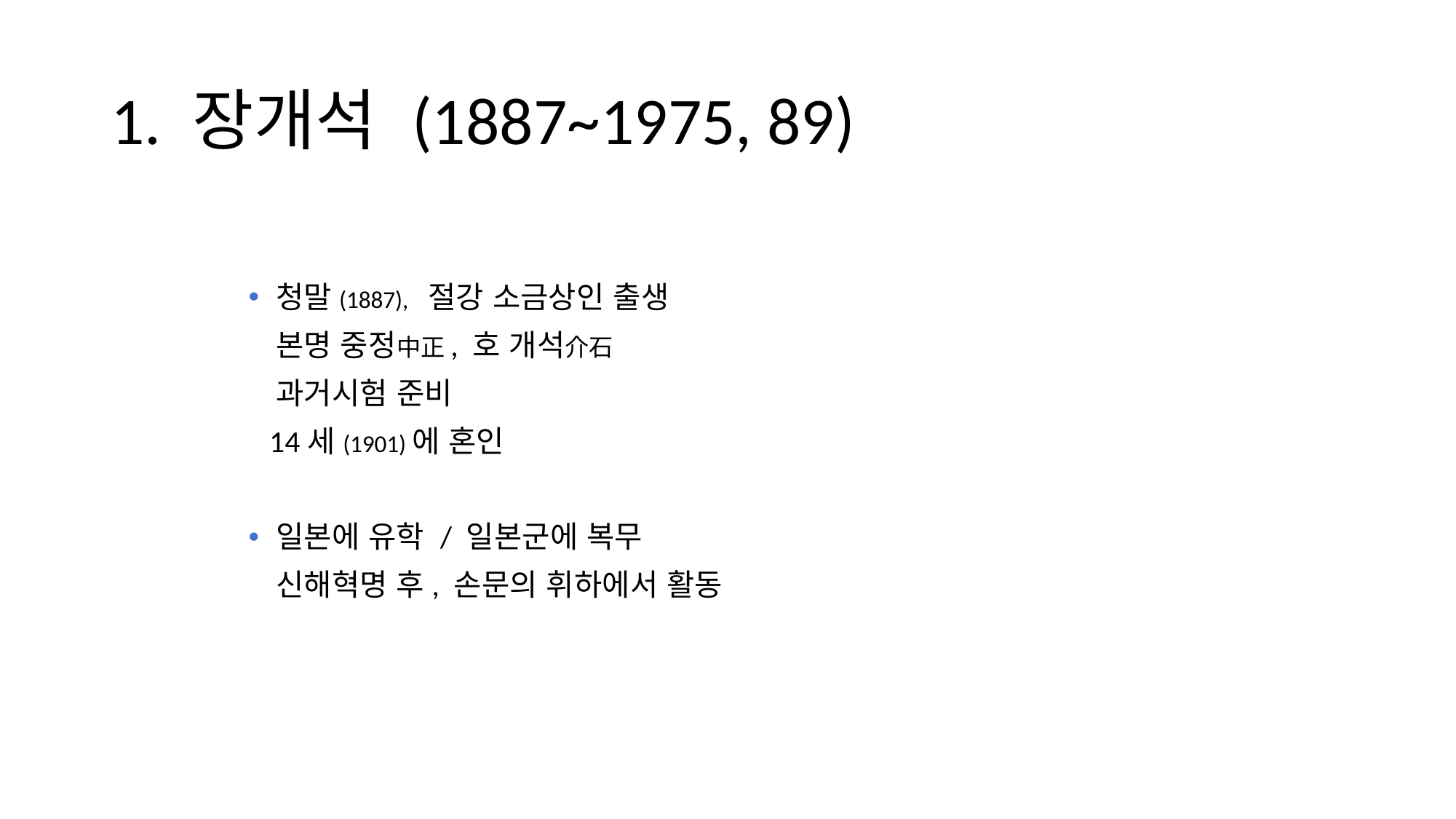

# 1. 장개석 (1887~1975, 89)

청말(1887),  절강 소금상인 출생
 	본명 중정中正, 호 개석介石
	과거시험 준비
   14세(1901)에 혼인

일본에 유학 / 일본군에 복무
	신해혁명 후, 손문의 휘하에서 활동